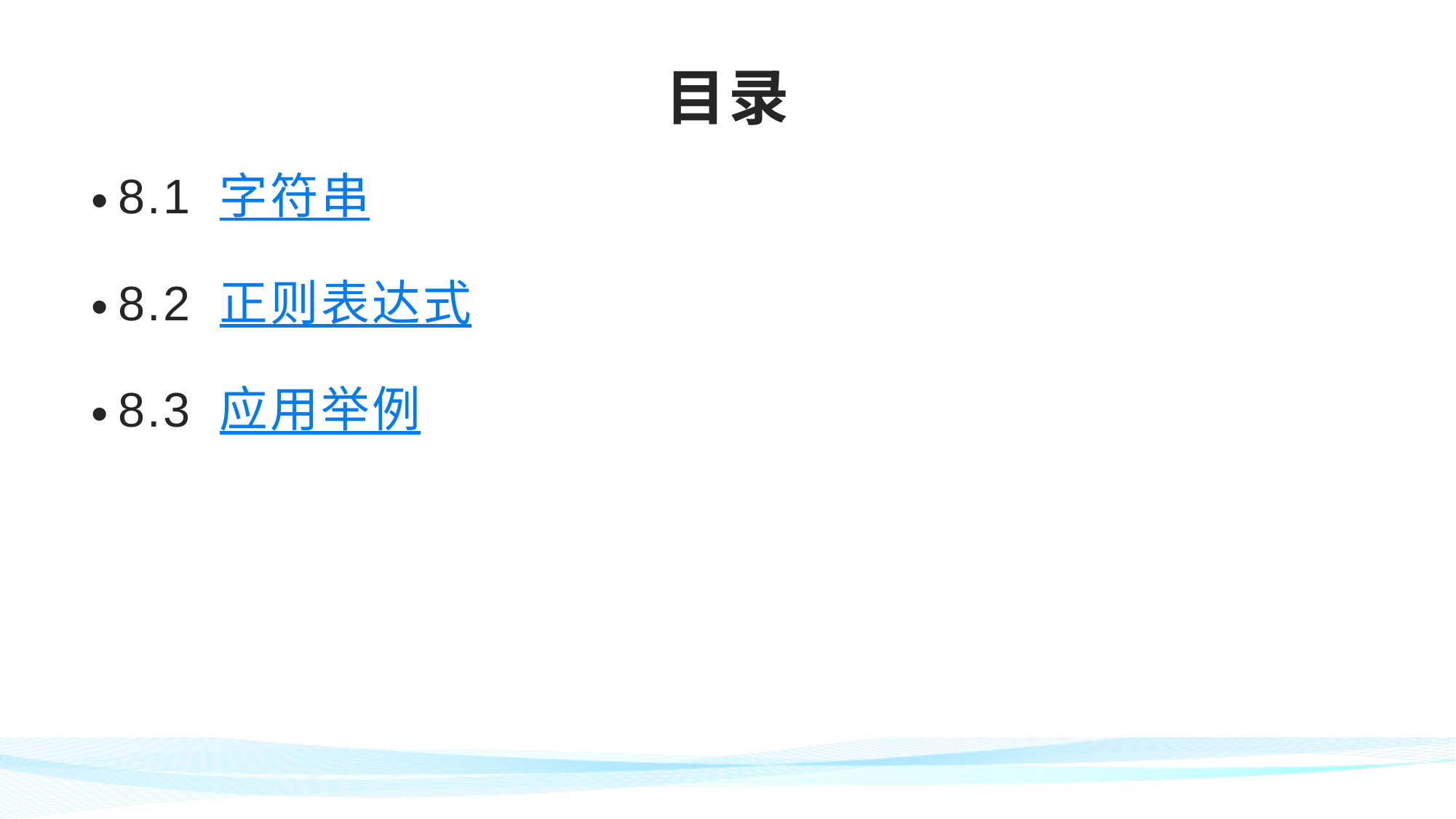

# 目录
8.1 字符串
8.2 正则表达式
8.3 应用举例